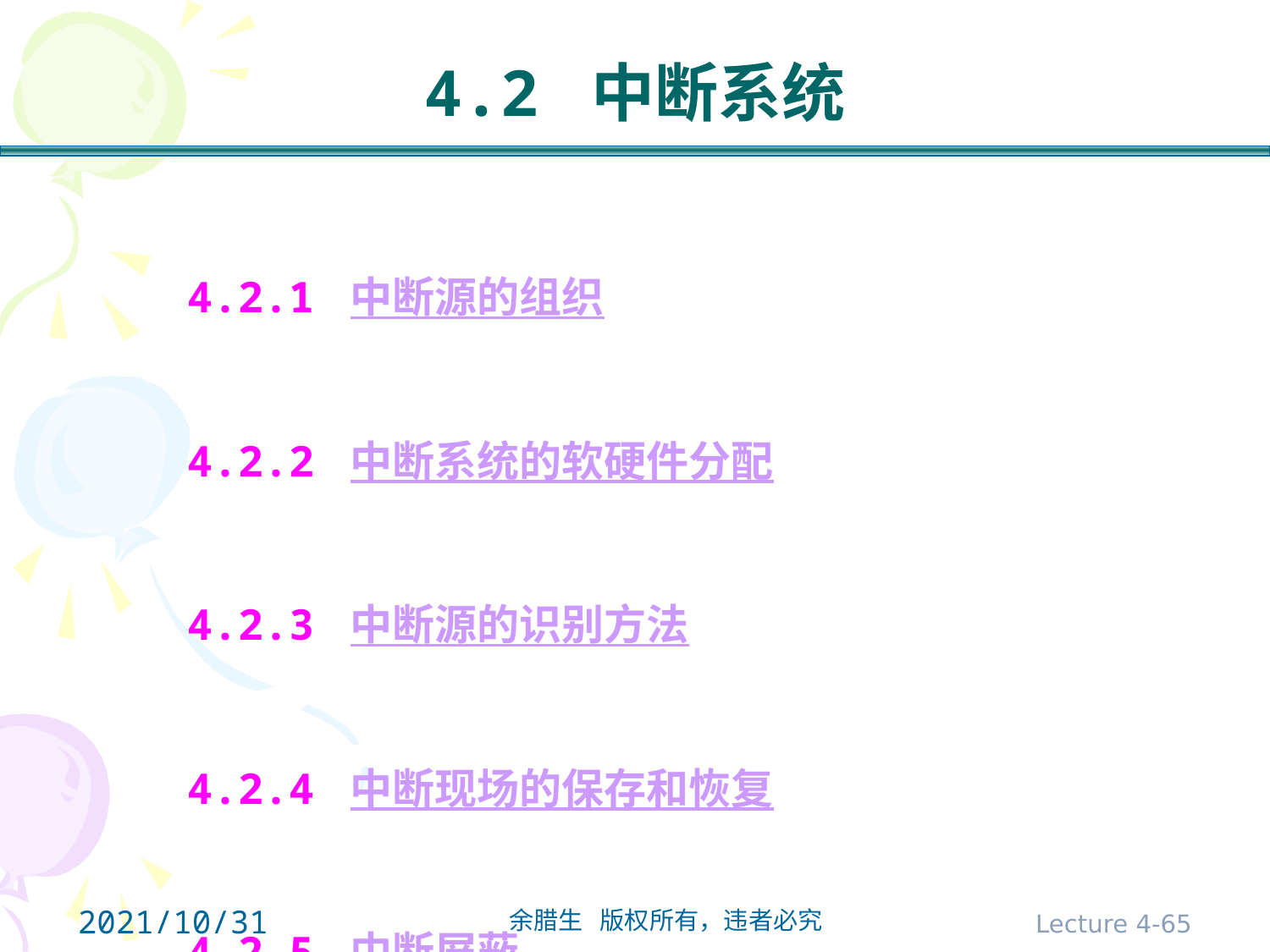

# 4.2 中断系统
4.2.1 中断源的组织
4.2.2 中断系统的软硬件分配
4.2.3 中断源的识别方法
4.2.4 中断现场的保存和恢复
4.2.5 中断屏蔽
2021/10/31
Lecture 4-65